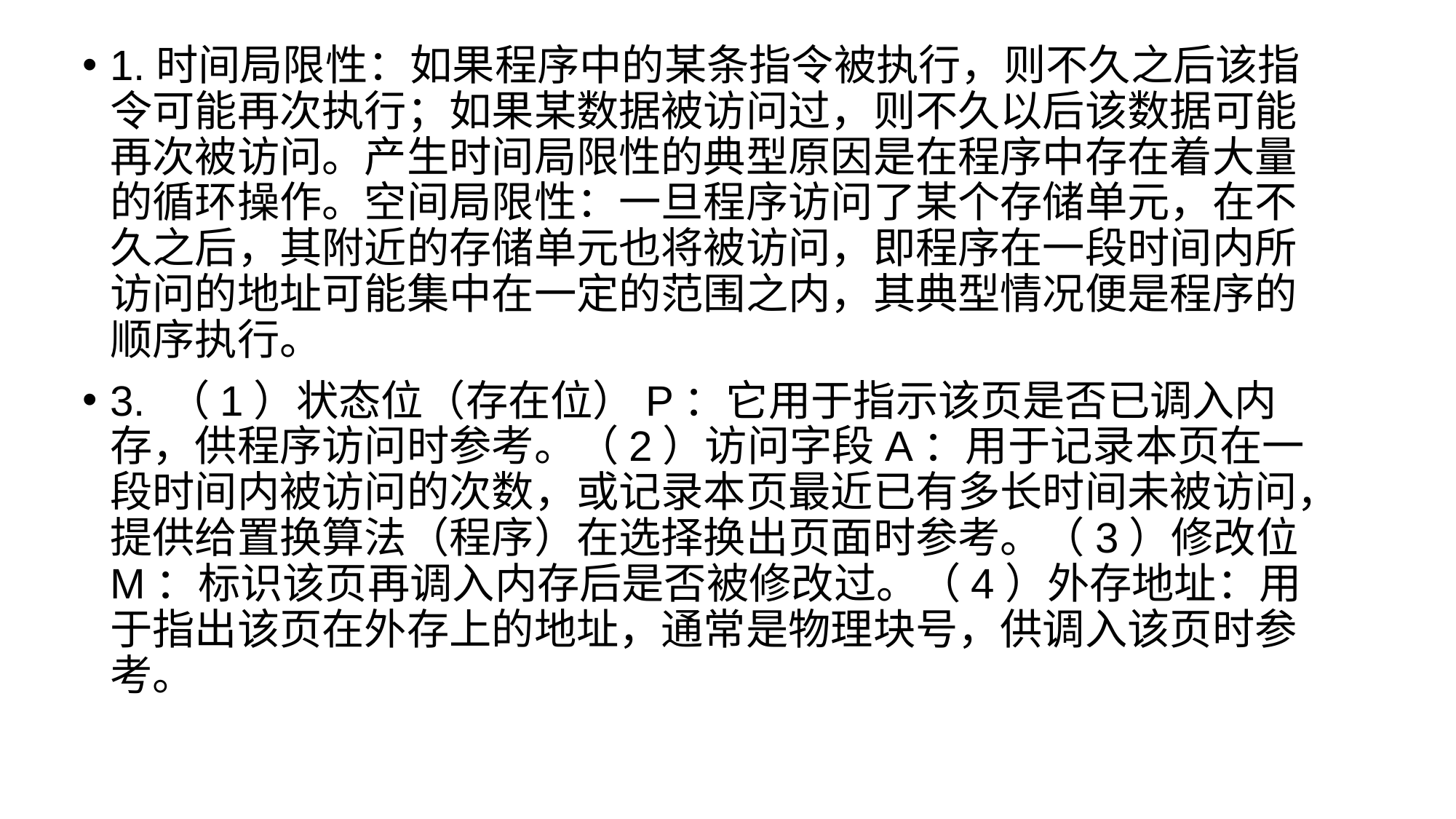

1.时间局限性：如果程序中的某条指令被执行，则不久之后该指令可能再次执行；如果某数据被访问过，则不久以后该数据可能再次被访问。产生时间局限性的典型原因是在程序中存在着大量的循环操作。空间局限性：一旦程序访问了某个存储单元，在不久之后，其附近的存储单元也将被访问，即程序在一段时间内所访问的地址可能集中在一定的范围之内，其典型情况便是程序的顺序执行。
3. （1）状态位（存在位）P：它用于指示该页是否已调入内存，供程序访问时参考。（2）访问字段A：用于记录本页在一段时间内被访问的次数，或记录本页最近已有多长时间未被访问，提供给置换算法（程序）在选择换出页面时参考。（3）修改位M：标识该页再调入内存后是否被修改过。（4）外存地址：用于指出该页在外存上的地址，通常是物理块号，供调入该页时参考。